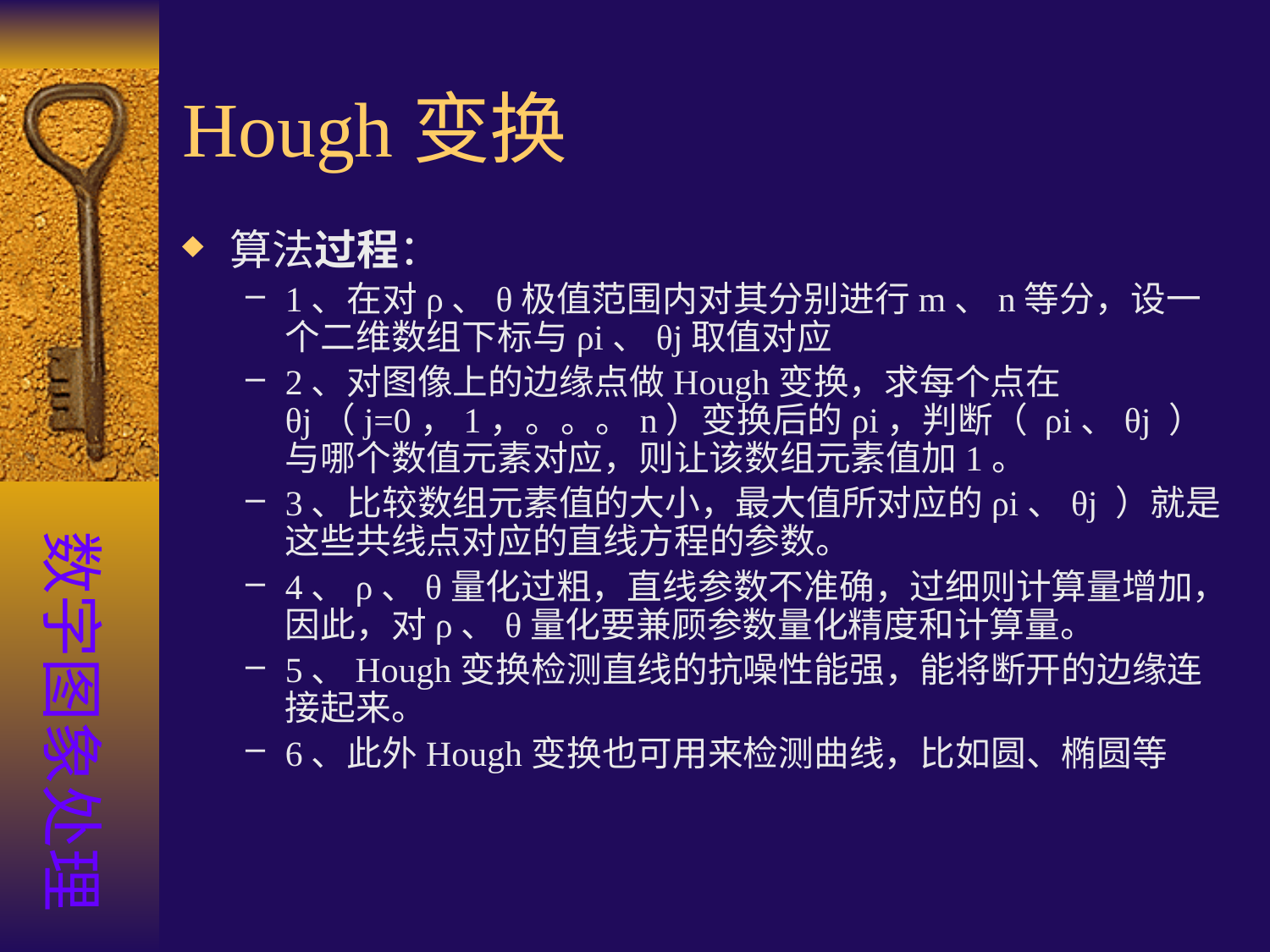

# Hough变换
算法过程：
1、在对ρ、θ极值范围内对其分别进行m、n等分，设一个二维数组下标与ρi、θj取值对应
2、对图像上的边缘点做Hough变换，求每个点在θj（j=0，1，。。。n）变换后的ρi，判断（ ρi、θj ）与哪个数值元素对应，则让该数组元素值加1。
3、比较数组元素值的大小，最大值所对应的ρi、θj ）就是这些共线点对应的直线方程的参数。
4、ρ、θ量化过粗，直线参数不准确，过细则计算量增加，因此，对ρ、θ量化要兼顾参数量化精度和计算量。
5、Hough变换检测直线的抗噪性能强，能将断开的边缘连接起来。
6、此外Hough变换也可用来检测曲线，比如圆、椭圆等
数字图象处理